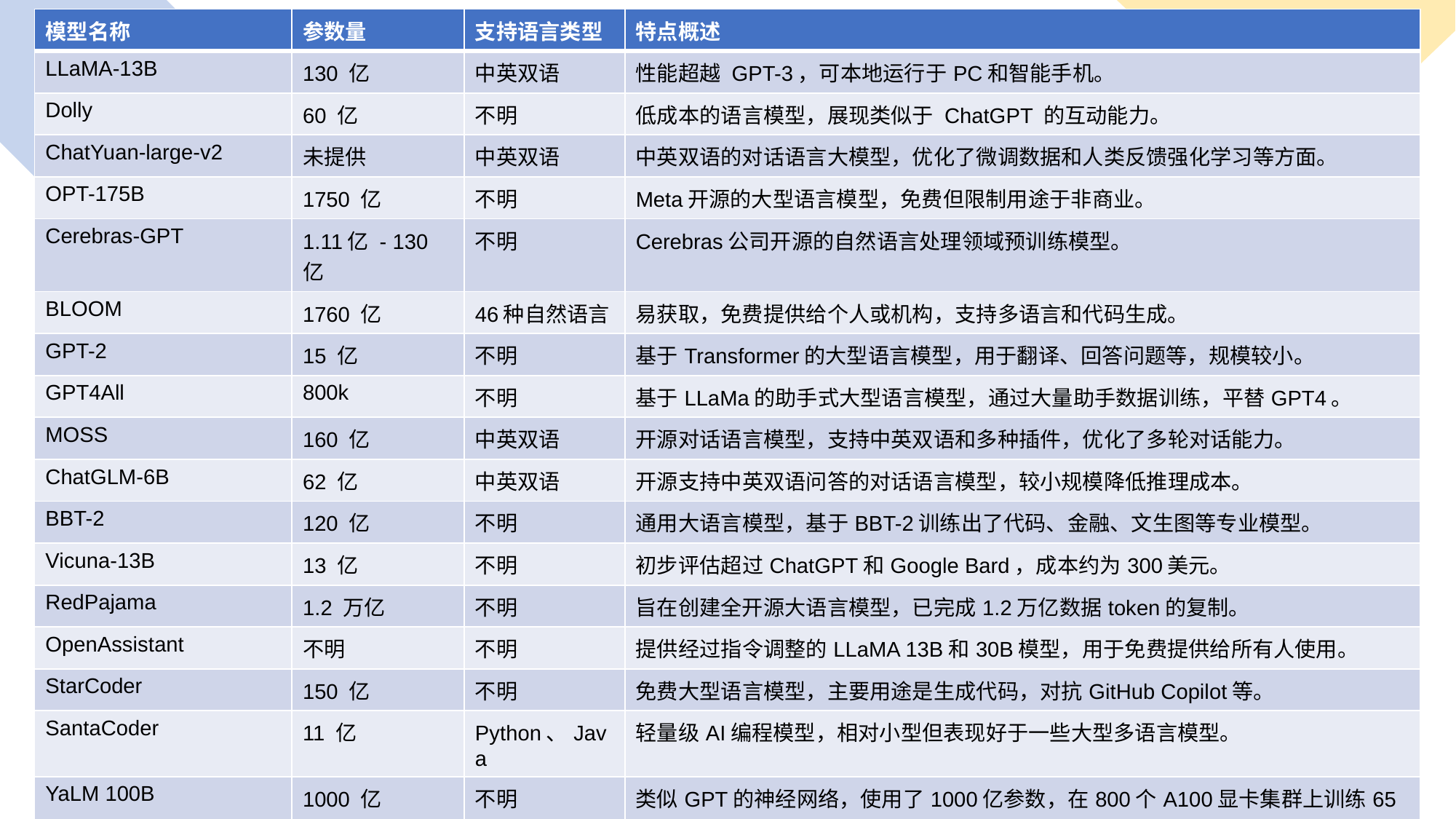

| 模型名称 | 参数量 | 支持语言类型 | 特点概述 |
| --- | --- | --- | --- |
| LLaMA-13B | 130 亿 | 中英双语 | 性能超越 GPT-3，可本地运行于PC和智能手机。 |
| Dolly | 60 亿 | 不明 | 低成本的语言模型，展现类似于 ChatGPT 的互动能力。 |
| ChatYuan-large-v2 | 未提供 | 中英双语 | 中英双语的对话语言大模型，优化了微调数据和人类反馈强化学习等方面。 |
| OPT-175B | 1750 亿 | 不明 | Meta开源的大型语言模型，免费但限制用途于非商业。 |
| Cerebras-GPT | 1.11亿 - 130亿 | 不明 | Cerebras公司开源的自然语言处理领域预训练模型。 |
| BLOOM | 1760 亿 | 46种自然语言 | 易获取，免费提供给个人或机构，支持多语言和代码生成。 |
| GPT-2 | 15 亿 | 不明 | 基于Transformer的大型语言模型，用于翻译、回答问题等，规模较小。 |
| GPT4All | 800k | 不明 | 基于LLaMa的助手式大型语言模型，通过大量助手数据训练，平替GPT4。 |
| MOSS | 160 亿 | 中英双语 | 开源对话语言模型，支持中英双语和多种插件，优化了多轮对话能力。 |
| ChatGLM-6B | 62 亿 | 中英双语 | 开源支持中英双语问答的对话语言模型，较小规模降低推理成本。 |
| BBT-2 | 120 亿 | 不明 | 通用大语言模型，基于BBT-2训练出了代码、金融、文生图等专业模型。 |
| Vicuna-13B | 13 亿 | 不明 | 初步评估超过ChatGPT和Google Bard，成本约为300美元。 |
| RedPajama | 1.2 万亿 | 不明 | 旨在创建全开源大语言模型，已完成1.2万亿数据token的复制。 |
| OpenAssistant | 不明 | 不明 | 提供经过指令调整的LLaMA 13B和30B模型，用于免费提供给所有人使用。 |
| StarCoder | 150 亿 | 不明 | 免费大型语言模型，主要用途是生成代码，对抗GitHub Copilot等。 |
| SantaCoder | 11 亿 | Python、Java | 轻量级AI编程模型，相对小型但表现好于一些大型多语言模型。 |
| YaLM 100B | 1000 亿 | 不明 | 类似GPT的神经网络，使用了1000亿参数，在800个A100显卡集群上训练65天。 |
| LLaVA | 不明 | 不明 | 大型多模态模型，连接视觉编码器和LLM实现通用视觉和语言理解。 |
| mPLUG-Owl | 不明 | 不明 | 阿里达摩院提出的多模态GPT，理解文本和视觉信息，具备跨模态对齐能力。 |
| MiniRBT | 不明 | 不明 | HFL基于TextBrewer开发的中文小型预训练模型，结合了全词掩码和知识蒸馏技术。 |
| LoRA | 不明 | 不明 | 低秩适应大型语言模型，冻结预训练模型权重，注入低秩矩阵，减少可训练参数。 |